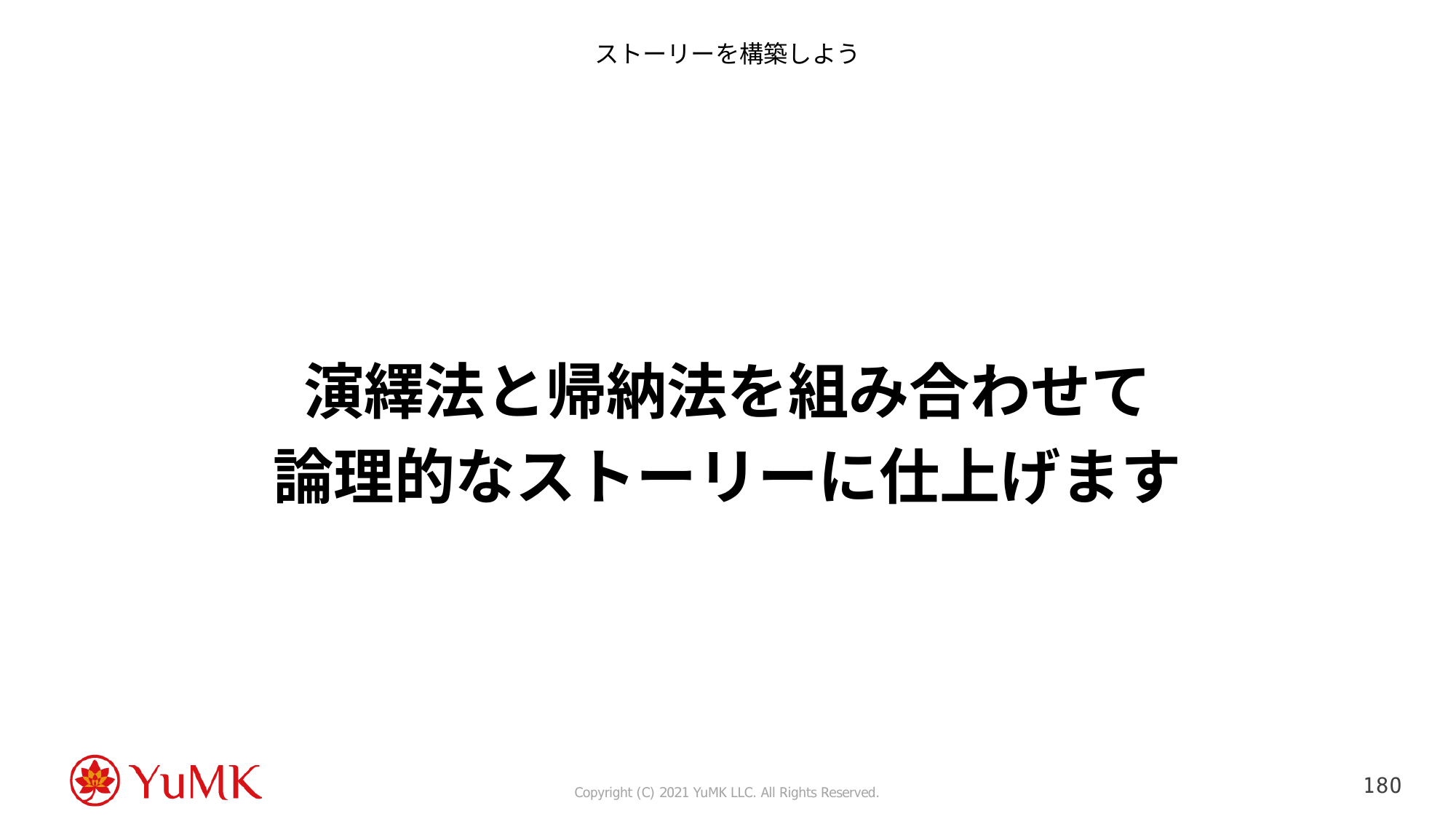

# ストーリーを構築しよう

演繹法と帰納法を組み合わせて
論理的なストーリーに仕上げます
180